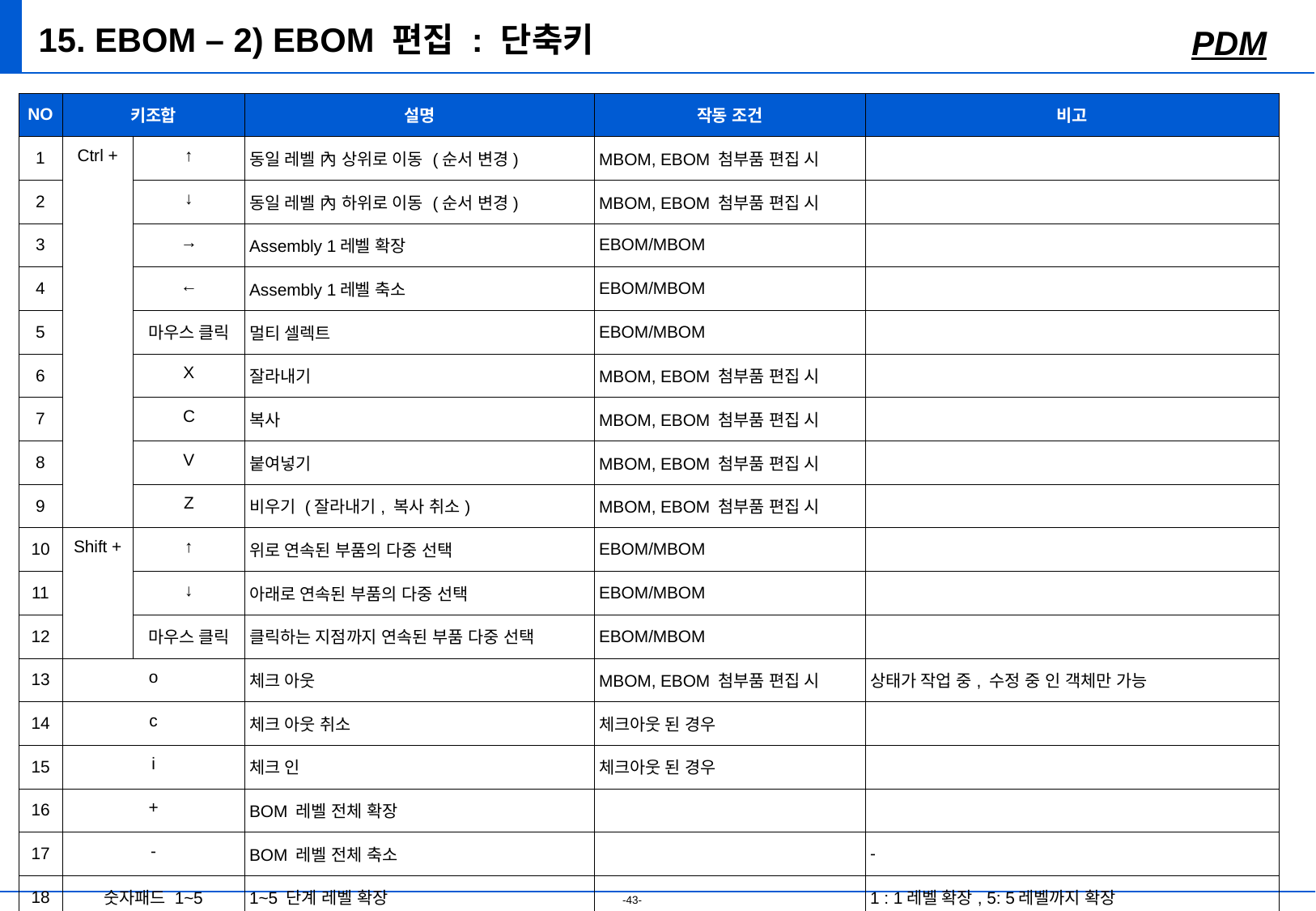

# 15. EBOM – 2) EBOM 편집 : 단축키
PDM
| NO | 키조합 |  | 설명 | 작동 조건 | 비고 |
| --- | --- | --- | --- | --- | --- |
| 1 | Ctrl + | ↑ | 동일 레벨 內 상위로 이동 (순서 변경) | MBOM, EBOM 첨부품 편집 시 |  |
| 2 |  | ↓ | 동일 레벨 內 하위로 이동 (순서 변경) | MBOM, EBOM 첨부품 편집 시 |  |
| 3 |  | → | Assembly 1레벨 확장 | EBOM/MBOM |  |
| 4 |  | ← | Assembly 1레벨 축소 | EBOM/MBOM |  |
| 5 |  | 마우스 클릭 | 멀티 셀렉트 | EBOM/MBOM |  |
| 6 |  | X | 잘라내기 | MBOM, EBOM 첨부품 편집 시 |  |
| 7 |  | C | 복사 | MBOM, EBOM 첨부품 편집 시 |  |
| 8 |  | V | 붙여넣기 | MBOM, EBOM 첨부품 편집 시 |  |
| 9 |  | Z | 비우기 (잘라내기, 복사 취소) | MBOM, EBOM 첨부품 편집 시 |  |
| 10 | Shift + | ↑ | 위로 연속된 부품의 다중 선택 | EBOM/MBOM |  |
| 11 |  | ↓ | 아래로 연속된 부품의 다중 선택 | EBOM/MBOM |  |
| 12 |  | 마우스 클릭 | 클릭하는 지점까지 연속된 부품 다중 선택 | EBOM/MBOM |  |
| 13 | o |  | 체크 아웃 | MBOM, EBOM 첨부품 편집 시 | 상태가 작업 중, 수정 중 인 객체만 가능 |
| 14 | c |  | 체크 아웃 취소 | 체크아웃 된 경우 |  |
| 15 | i |  | 체크 인 | 체크아웃 된 경우 |  |
| 16 | + |  | BOM 레벨 전체 확장 |  |  |
| 17 | - |  | BOM 레벨 전체 축소 |  | - |
| 18 | 숫자패드 1~5 |  | 1~5 단계 레벨 확장 |  | 1 : 1레벨 확장, 5: 5레벨까지 확장 |